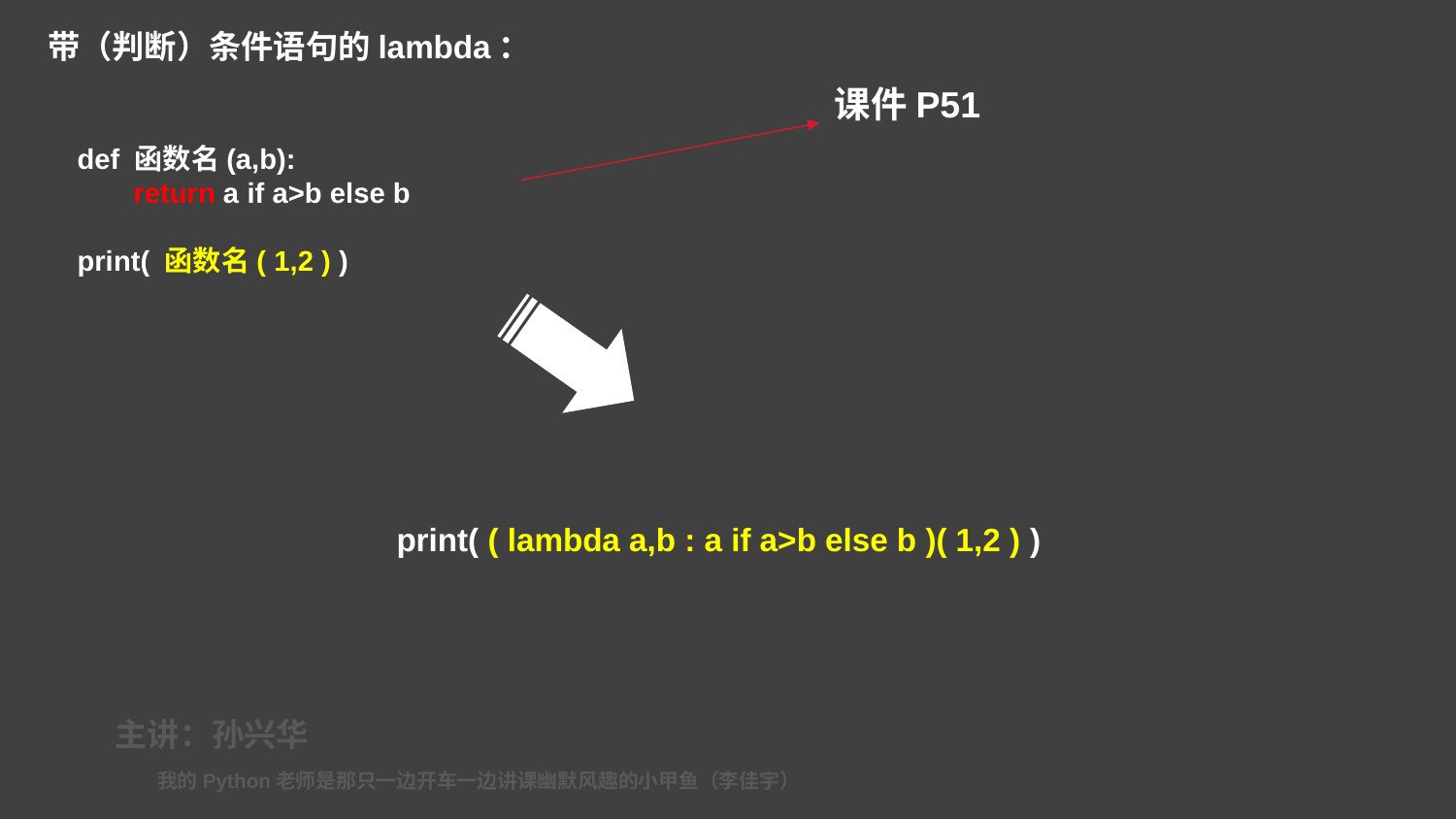

带（判断）条件语句的lambda：
课件P51
def 函数名(a,b):
       return a if a>b else b

print( 函数名( 1,2 ) )

print( ( lambda a,b : a if a>b else b )( 1,2 ) )